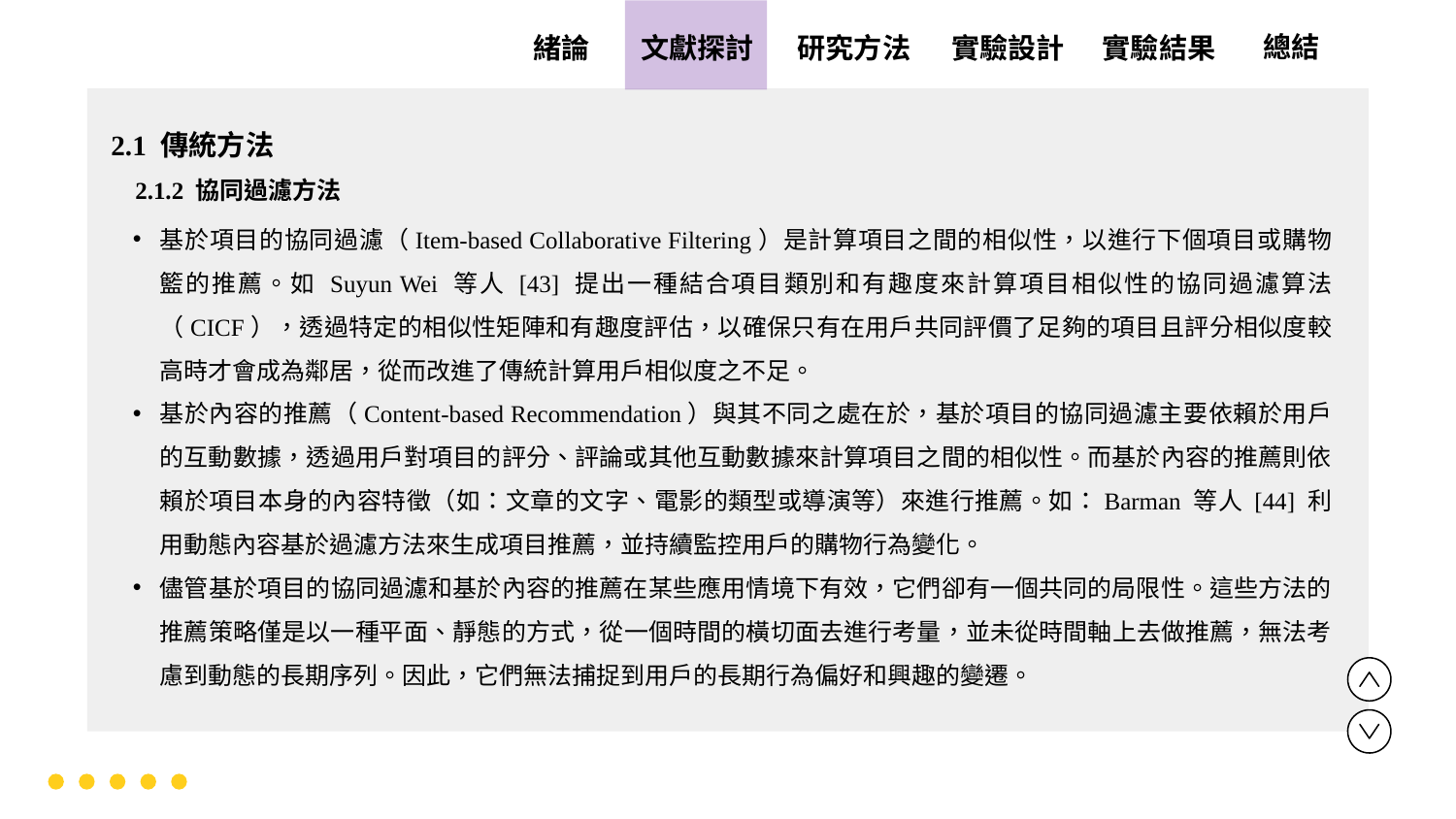

實驗設計
實驗結果
文獻探討
總結
緒論
研究方法
2.1 傳統方法
    2.1.2 協同過濾方法
基於項目的協同過濾（Item-based Collaborative Filtering）是計算項目之間的相似性，以進行下個項目或購物籃的推薦。如 Suyun Wei 等人 [43] 提出一種結合項目類別和有趣度來計算項目相似性的協同過濾算法（CICF），透過特定的相似性矩陣和有趣度評估，以確保只有在用戶共同評價了足夠的項目且評分相似度較高時才會成為鄰居，從而改進了傳統計算用戶相似度之不足。
基於內容的推薦（Content-based Recommendation）與其不同之處在於，基於項目的協同過濾主要依賴於用戶的互動數據，透過用戶對項目的評分、評論或其他互動數據來計算項目之間的相似性。而基於內容的推薦則依賴於項目本身的內容特徵（如：文章的文字、電影的類型或導演等）來進行推薦。如：Barman 等人 [44] 利用動態內容基於過濾方法來生成項目推薦，並持續監控用戶的購物行為變化。
儘管基於項目的協同過濾和基於內容的推薦在某些應用情境下有效，它們卻有一個共同的局限性。這些方法的推薦策略僅是以一種平面、靜態的方式，從一個時間的橫切面去進行考量，並未從時間軸上去做推薦，無法考慮到動態的長期序列。因此，它們無法捕捉到用戶的長期行為偏好和興趣的變遷。